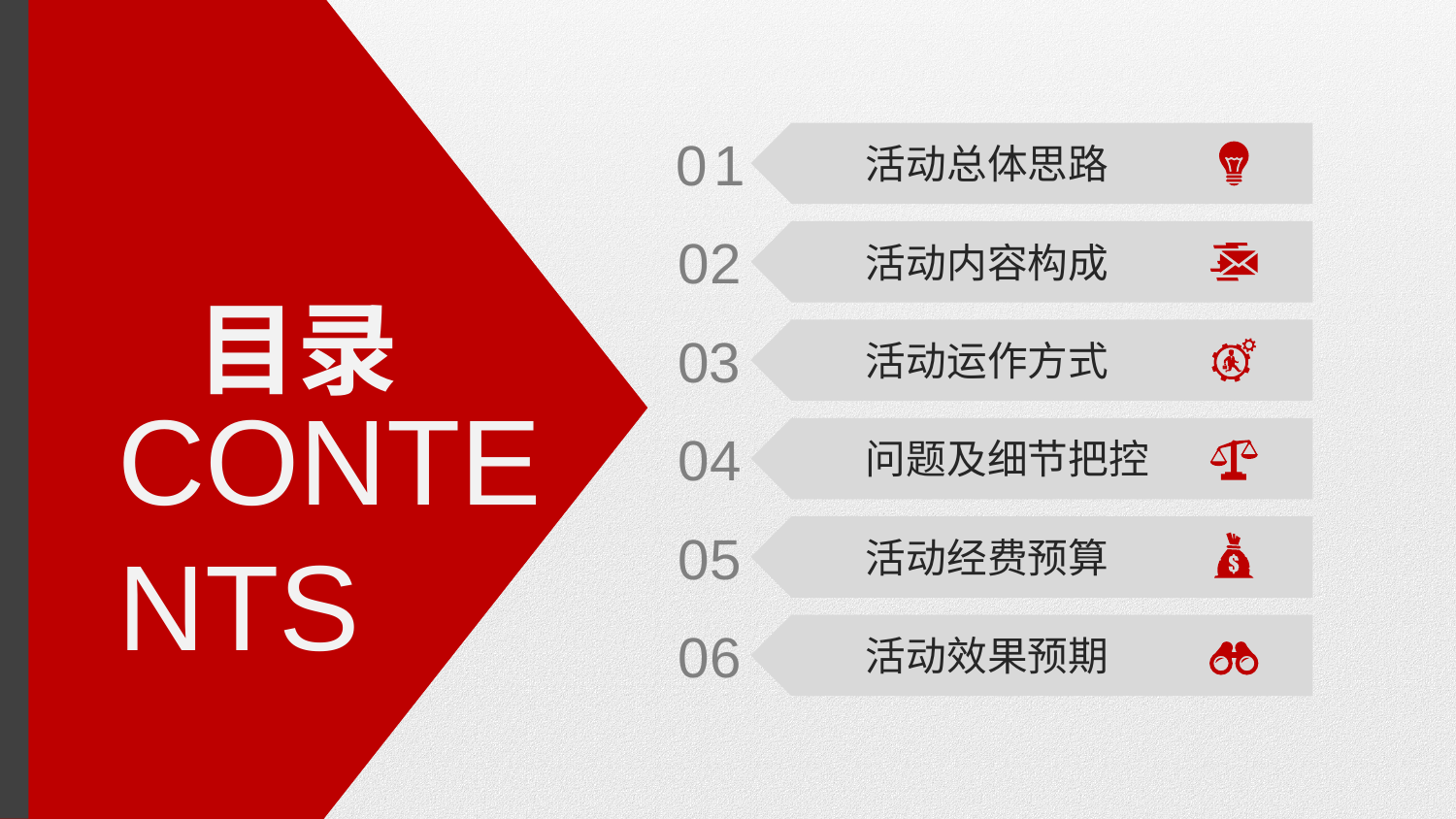

01
活动总体思路

02
活动内容构成

目录

03
活动运作方式

CONTENTS

04
问题及细节把控

05
活动经费预算

06
活动效果预期

浏览更多搜索：COOLLA       技术支持、合作、定制PPT联系QQ:34865632